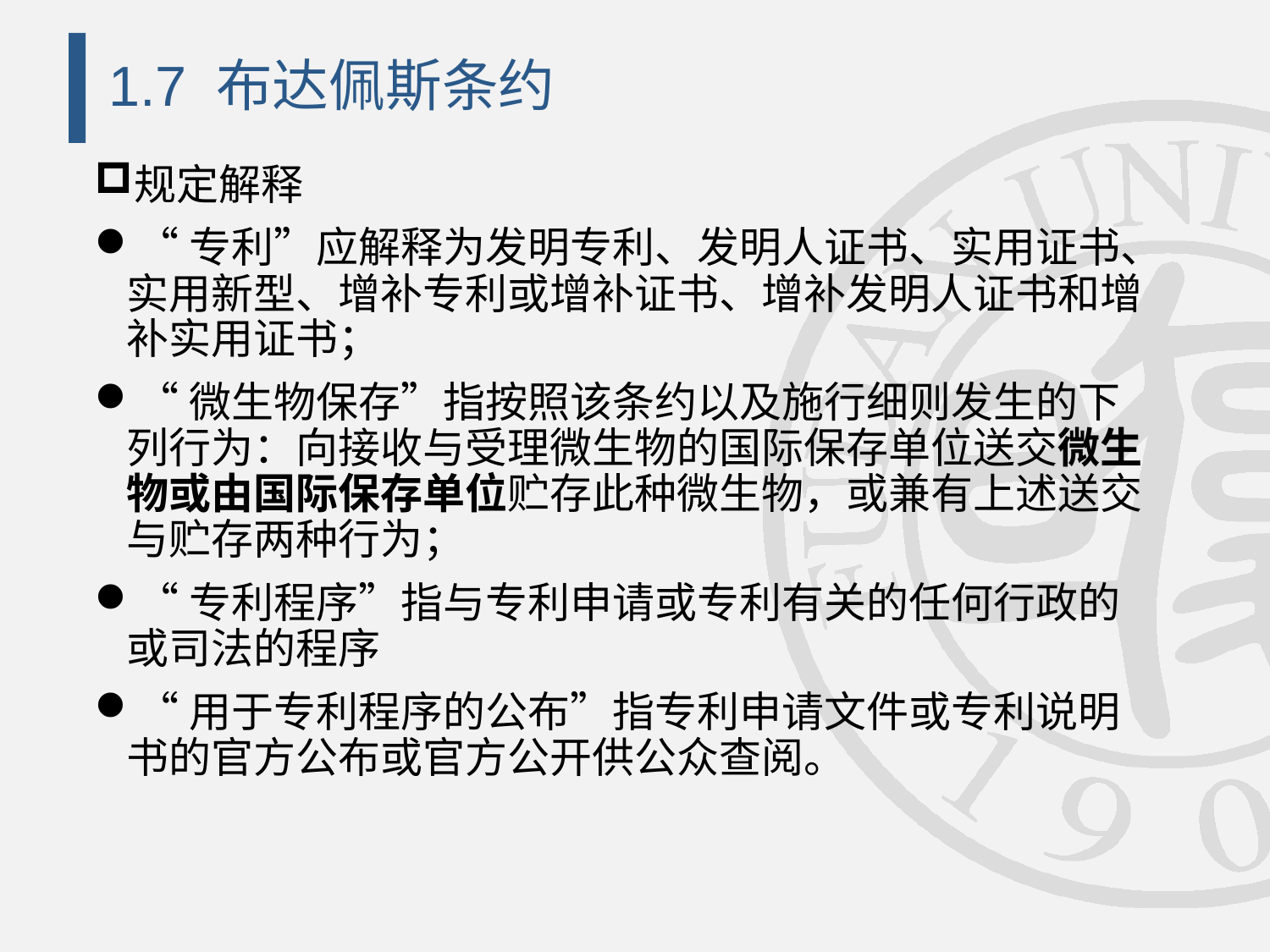

# 1.7 布达佩斯条约
规定解释
“专利”应解释为发明专利、发明人证书、实用证书、实用新型、增补专利或增补证书、增补发明人证书和增补实用证书；
“微生物保存”指按照该条约以及施行细则发生的下列行为：向接收与受理微生物的国际保存单位送交微生物或由国际保存单位贮存此种微生物，或兼有上述送交与贮存两种行为；
“专利程序”指与专利申请或专利有关的任何行政的或司法的程序
“用于专利程序的公布”指专利申请文件或专利说明书的官方公布或官方公开供公众查阅。